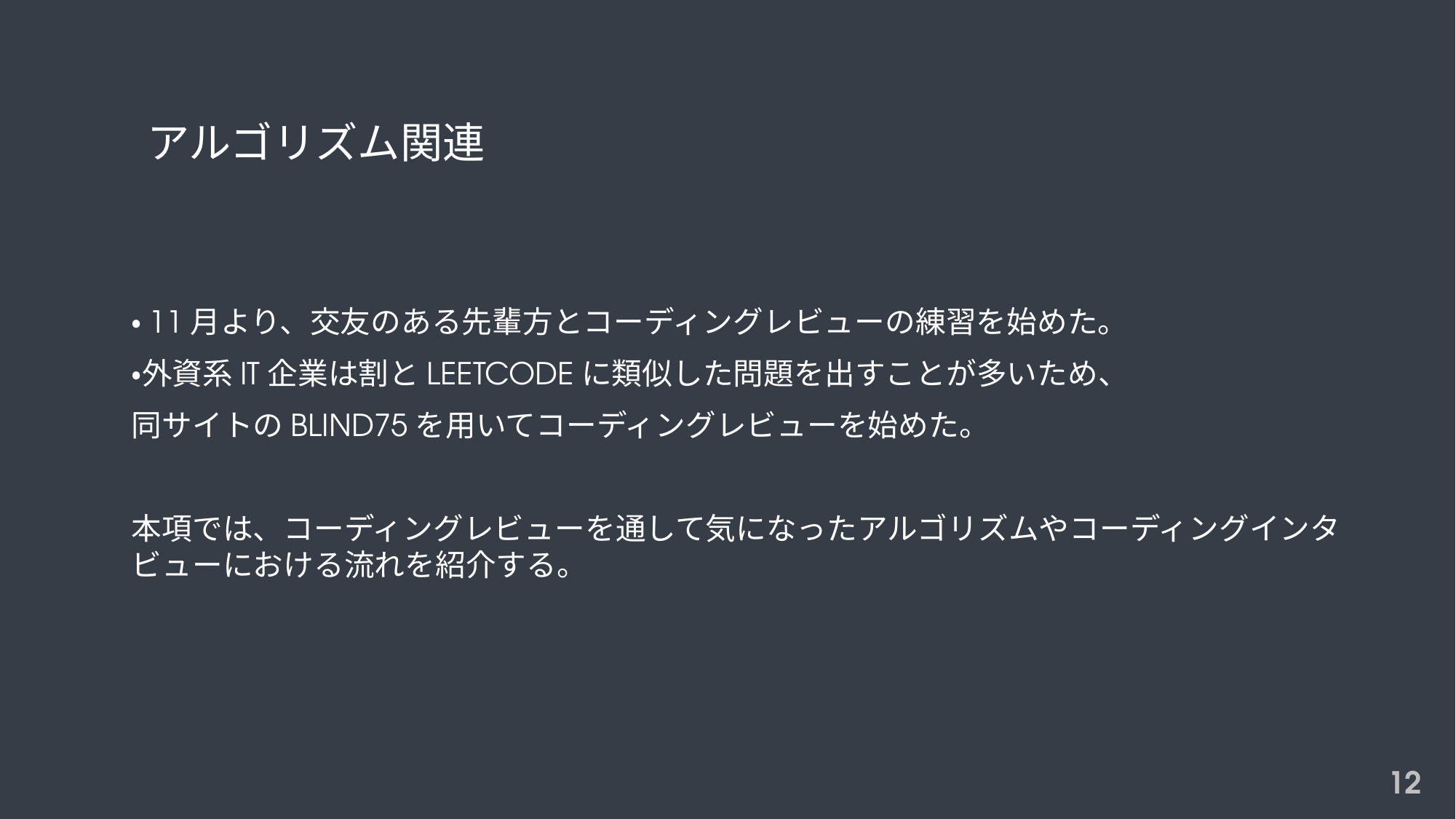

# アルゴリズム関連
・11月より、交友のある先輩方とコーディングレビューの練習を始めた。
・外資系IT企業は割とLEETCODEに類似した問題を出すことが多いため、
同サイトのBLIND75を用いてコーディングレビューを始めた。

本項では、コーディングレビューを通して気になったアルゴリズムやコーディングインタビューにおける流れを紹介する。
12